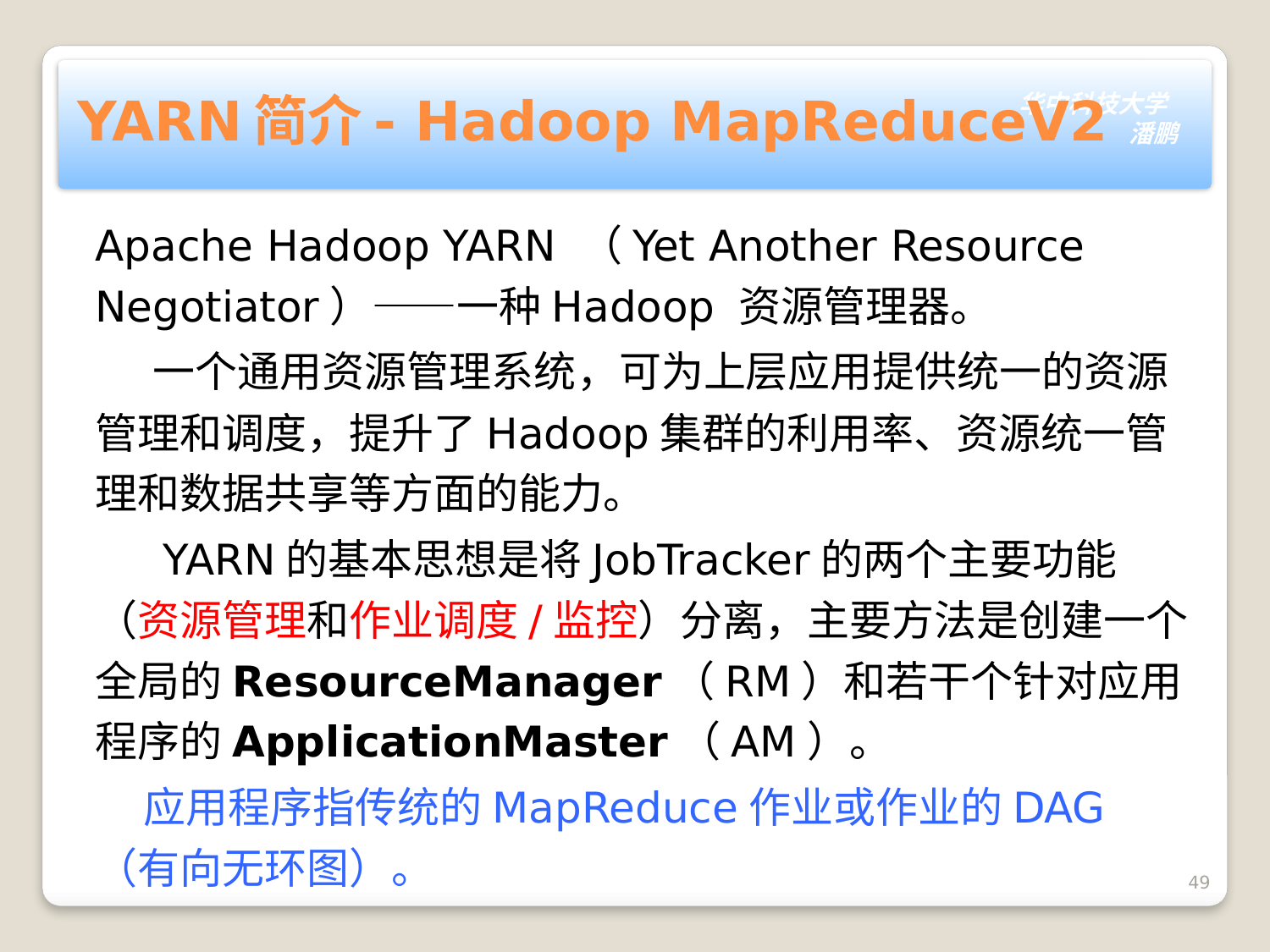

# YARN简介- Hadoop MapReduceV2
Apache Hadoop YARN （Yet Another Resource Negotiator）——一种Hadoop 资源管理器。
     一个通用资源管理系统，可为上层应用提供统一的资源管理和调度，提升了Hadoop集群的利用率、资源统一管理和数据共享等方面的能力。
     YARN的基本思想是将JobTracker的两个主要功能（资源管理和作业调度/监控）分离，主要方法是创建一个全局的ResourceManager（RM）和若干个针对应用程序的ApplicationMaster（AM）。
    应用程序指传统的MapReduce作业或作业的DAG（有向无环图）。
49